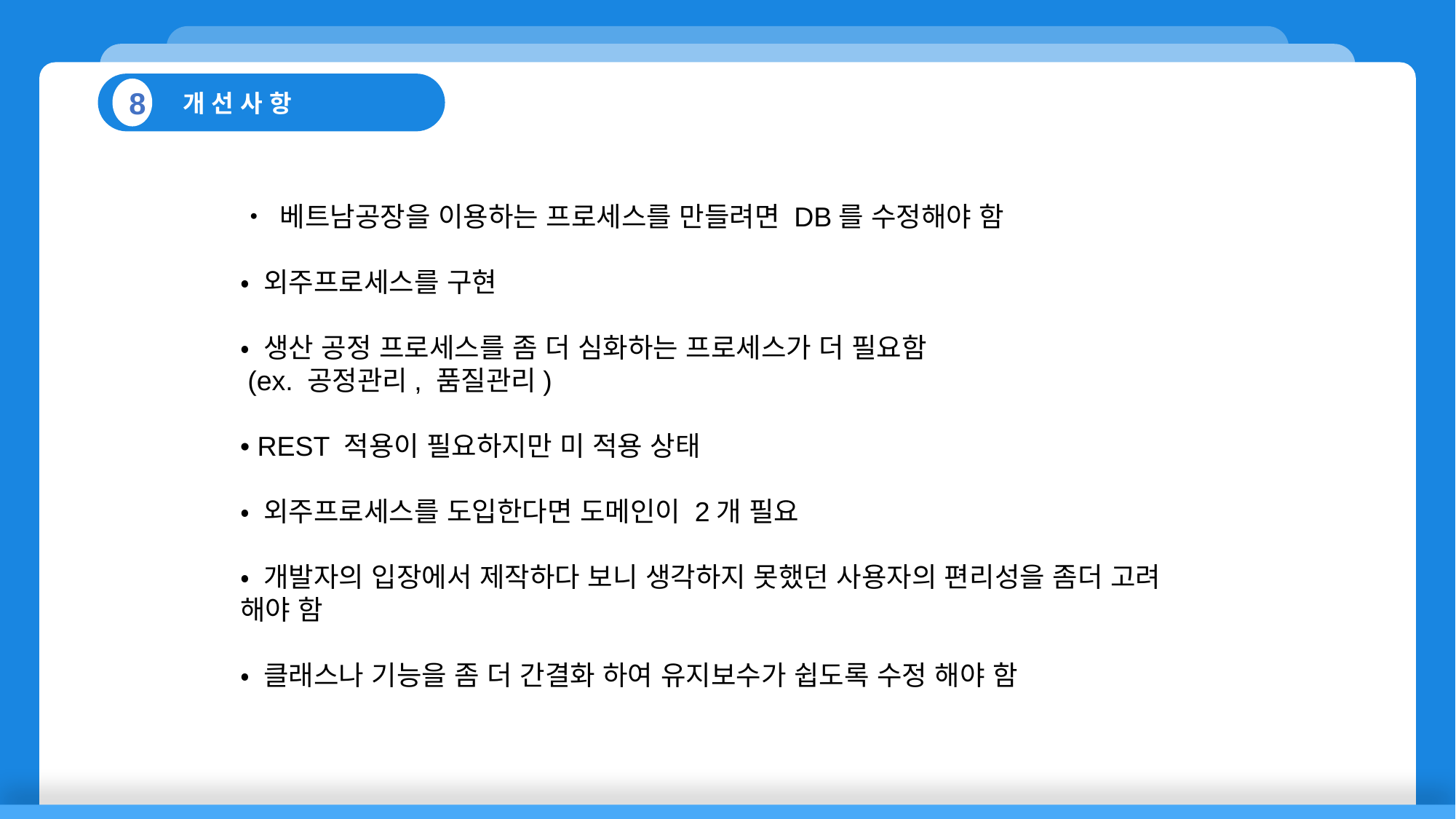

개 선 사 항
8
• 베트남공장을 이용하는 프로세스를 만들려면 DB를 수정해야 함

• 외주프로세스를 구현

• 생산 공정 프로세스를 좀 더 심화하는 프로세스가 더 필요함
 (ex. 공정관리, 품질관리)

• REST 적용이 필요하지만 미 적용 상태

• 외주프로세스를 도입한다면 도메인이 2개 필요

• 개발자의 입장에서 제작하다 보니 생각하지 못했던 사용자의 편리성을 좀더 고려 해야 함

• 클래스나 기능을 좀 더 간결화 하여 유지보수가 쉽도록 수정 해야 함